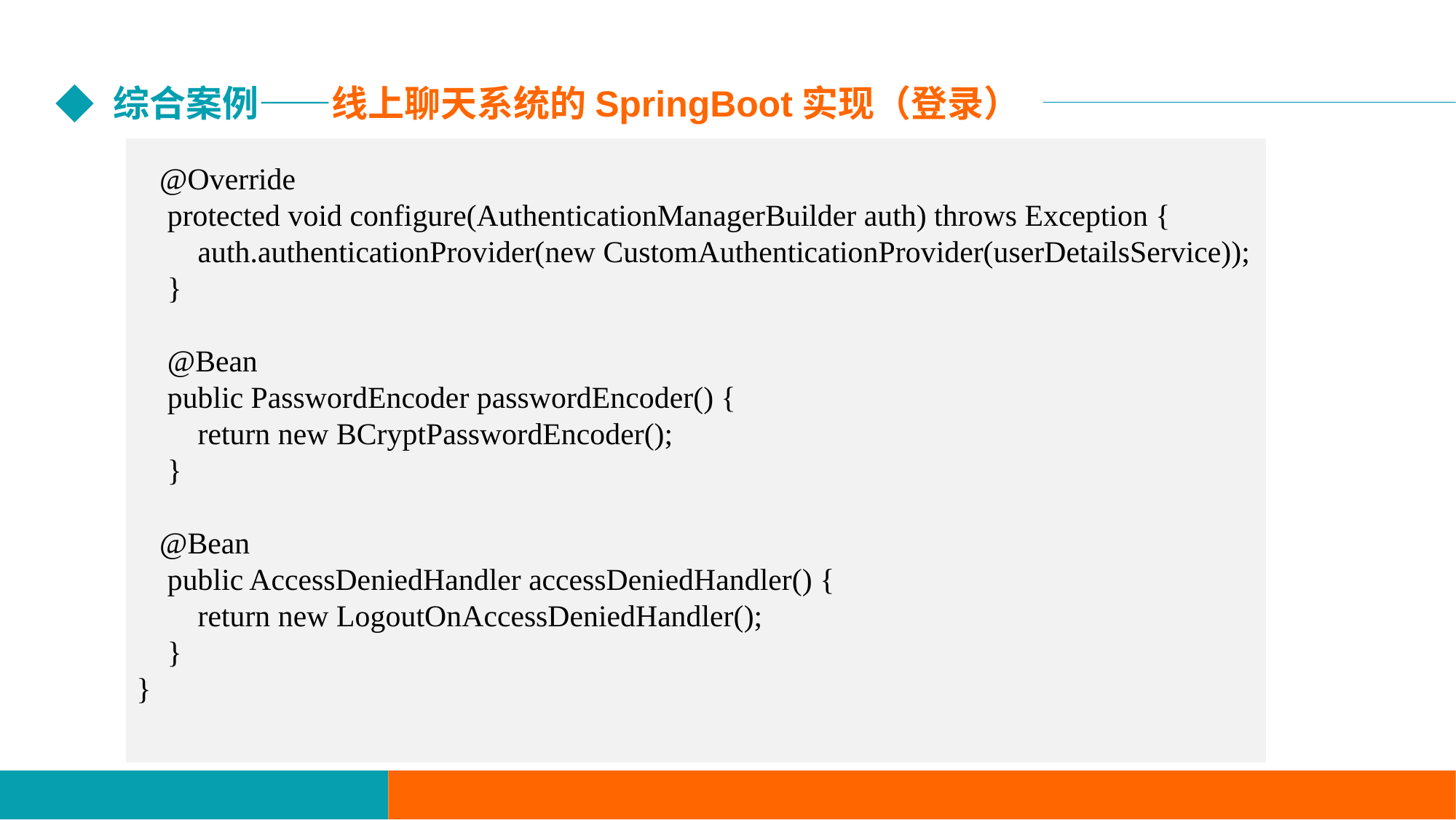

综合案例——线上聊天系统的SpringBoot实现（登录）

   @Override
    protected void configure(AuthenticationManagerBuilder auth) throws Exception {
        auth.authenticationProvider(new CustomAuthenticationProvider(userDetailsService));
    }

    @Bean
    public PasswordEncoder passwordEncoder() {
        return new BCryptPasswordEncoder();
    }

   @Bean
    public AccessDeniedHandler accessDeniedHandler() {
        return new LogoutOnAccessDeniedHandler();
    }
}